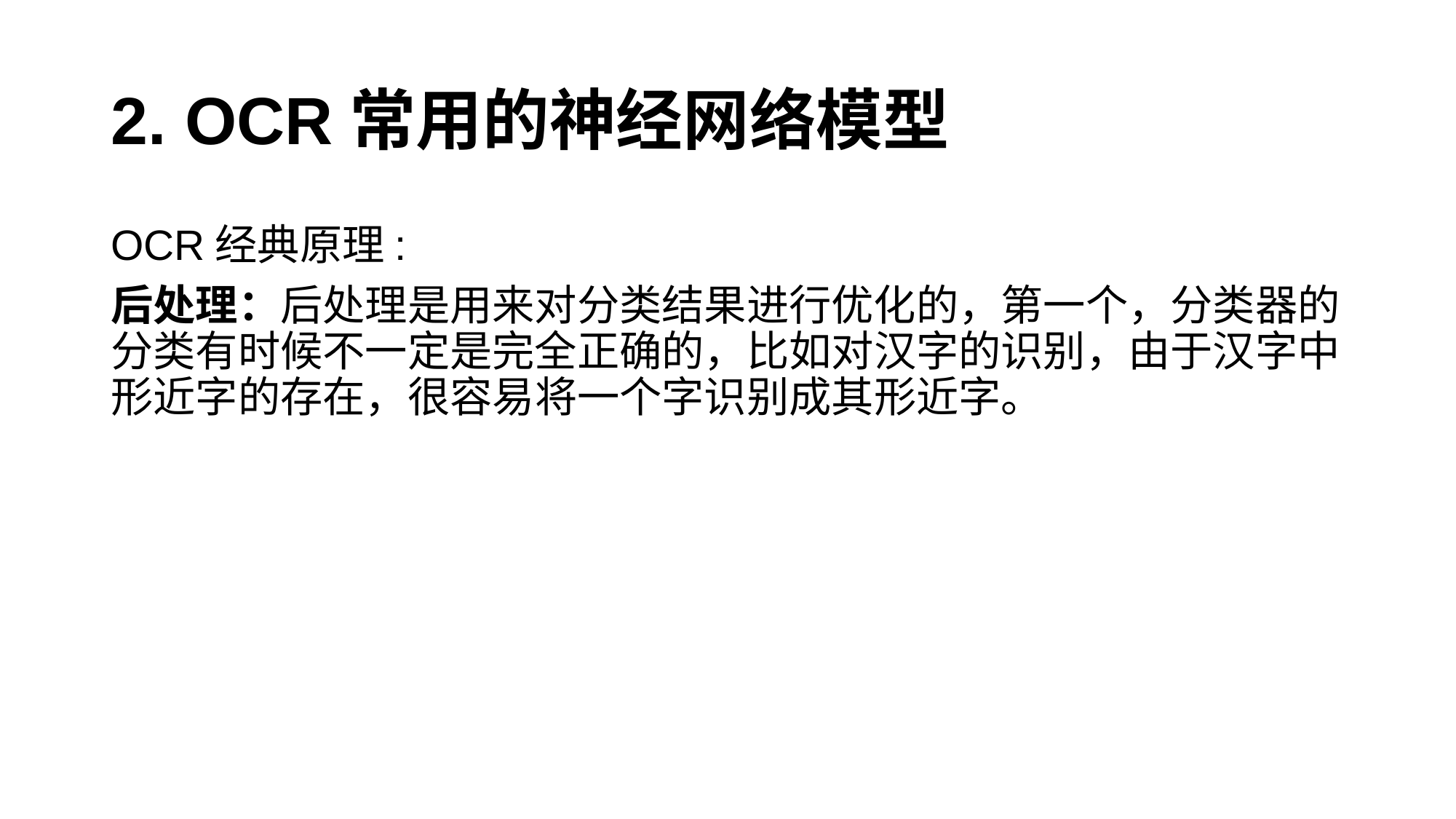

# 2. OCR常用的神经网络模型
OCR经典原理:
后处理：后处理是用来对分类结果进行优化的，第一个，分类器的分类有时候不一定是完全正确的，比如对汉字的识别，由于汉字中形近字的存在，很容易将一个字识别成其形近字。